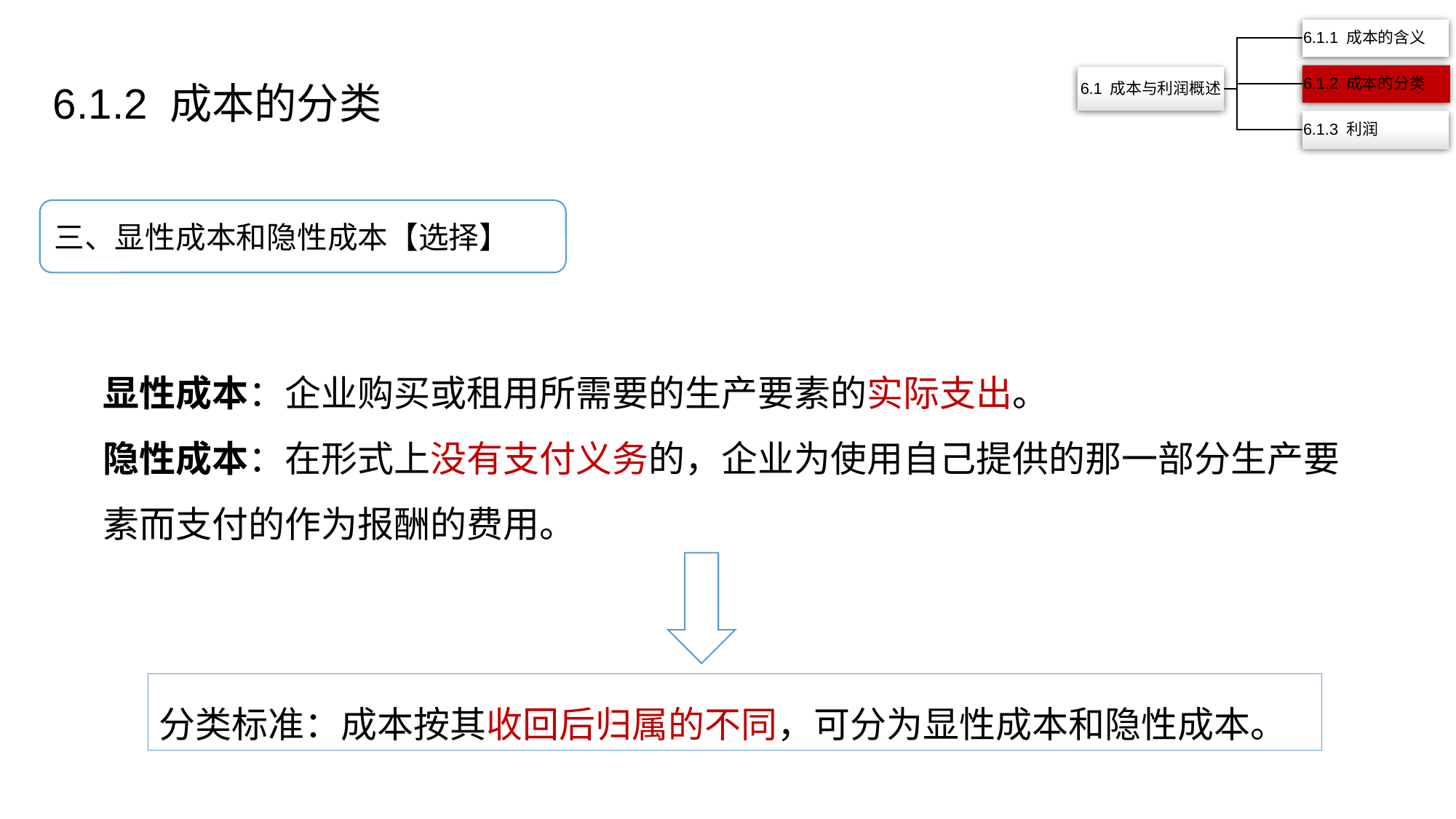

6.1 成本与利润概述
6.1.1 成本的含义
6.1.2 成本的分类
6.1.3 利润
6.1.2 成本的分类
三、显性成本和隐性成本【选择】
显性成本：企业购买或租用所需要的生产要素的实际支出。
隐性成本：在形式上没有支付义务的，企业为使用自己提供的那一部分生产要素而支付的作为报酬的费用。

分类标准：成本按其收回后归属的不同，可分为显性成本和隐性成本。